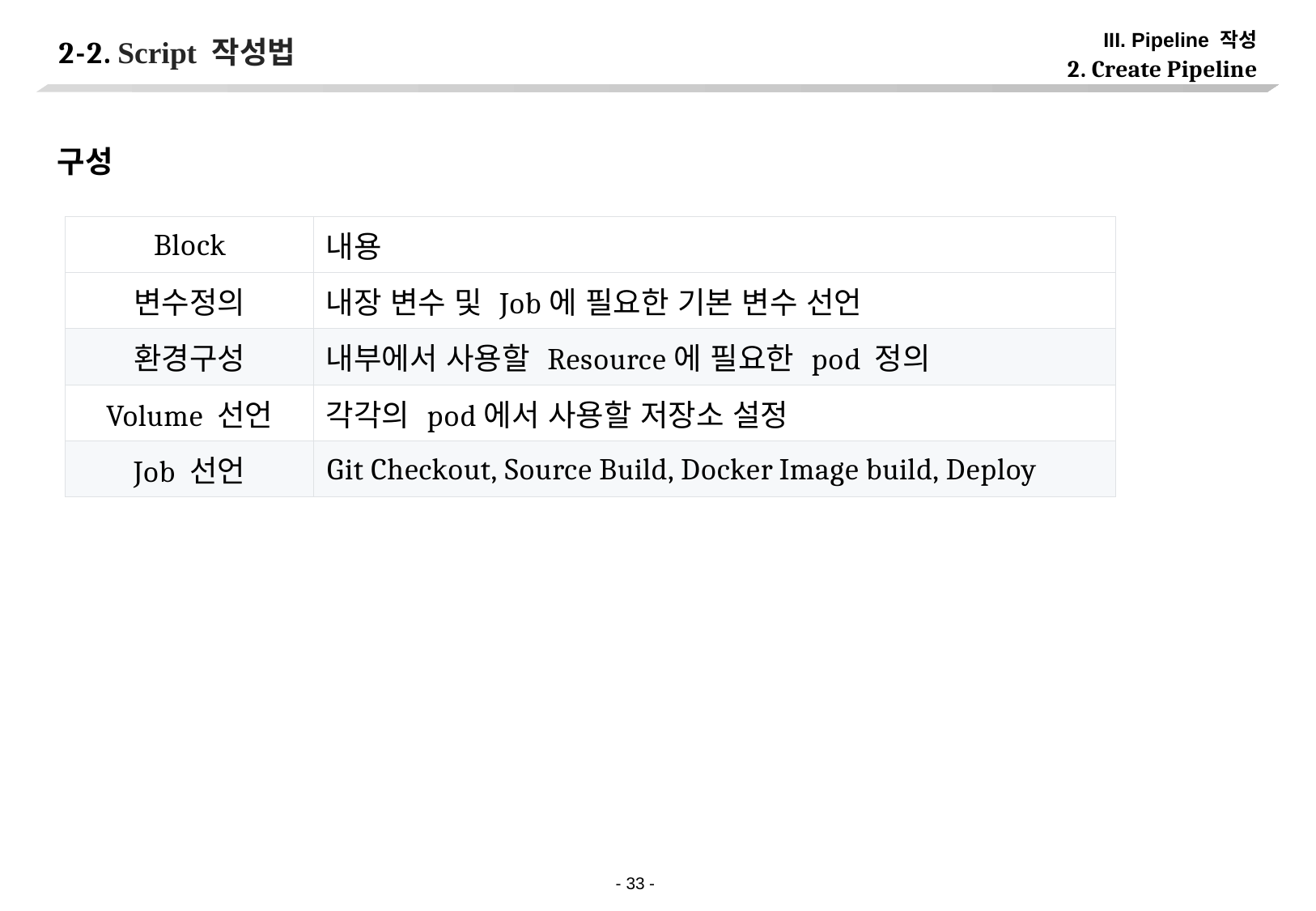

III. Pipeline 작성
# 2-2. Script 작성법
2. Create Pipeline
구성
| Block | 내용 |
| --- | --- |
| 변수정의 | 내장 변수 및 Job에 필요한 기본 변수 선언 |
| 환경구성 | 내부에서 사용할 Resource에 필요한 pod 정의 |
| Volume 선언 | 각각의 pod에서 사용할 저장소 설정 |
| Job 선언 | Git Checkout, Source Build, Docker Image build, Deploy |